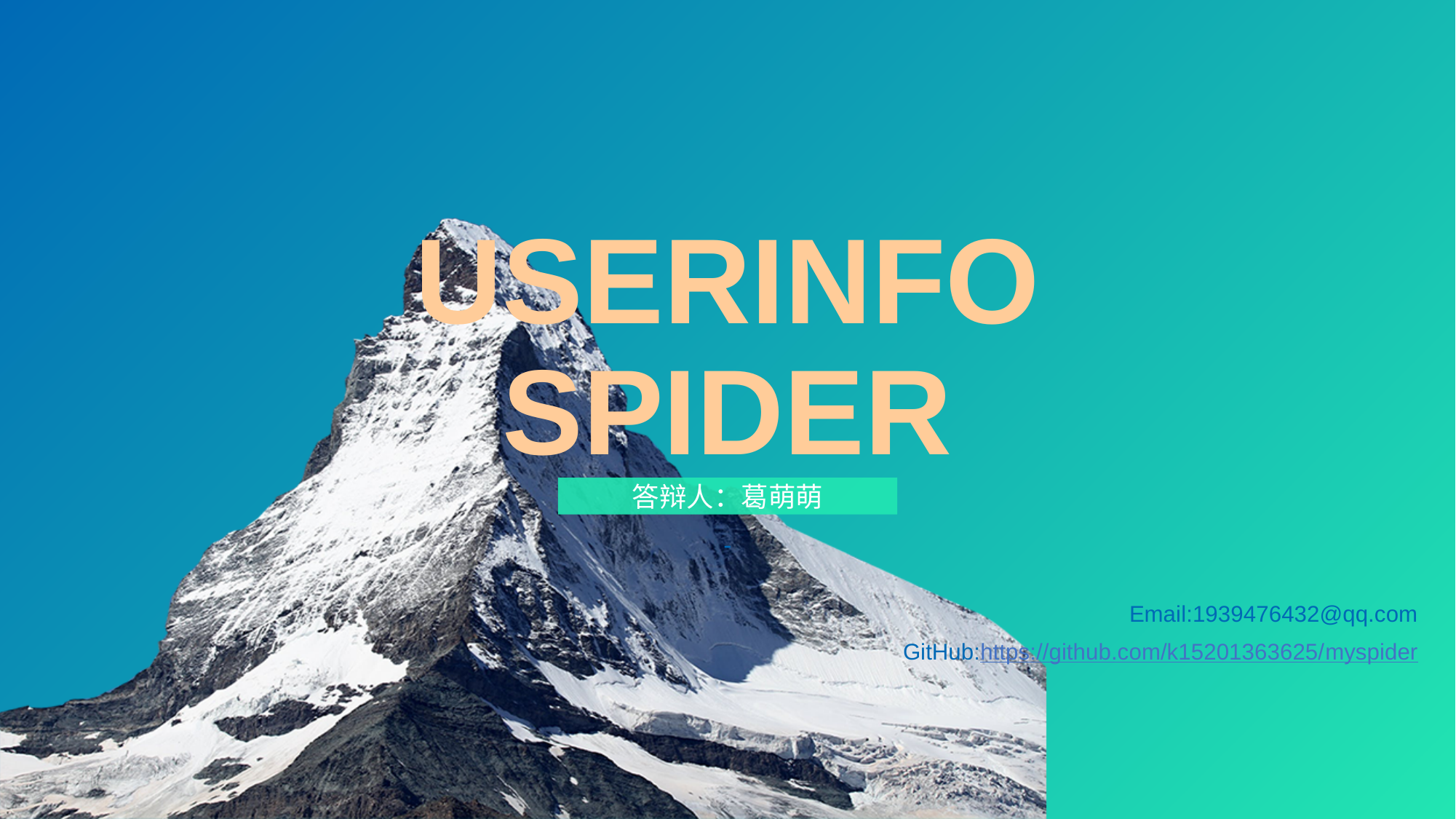

# USERINFO SPIDER
答辩人：葛萌萌
-
Email:1939476432@qq.com
GitHub:https://github.com/k15201363625/myspider